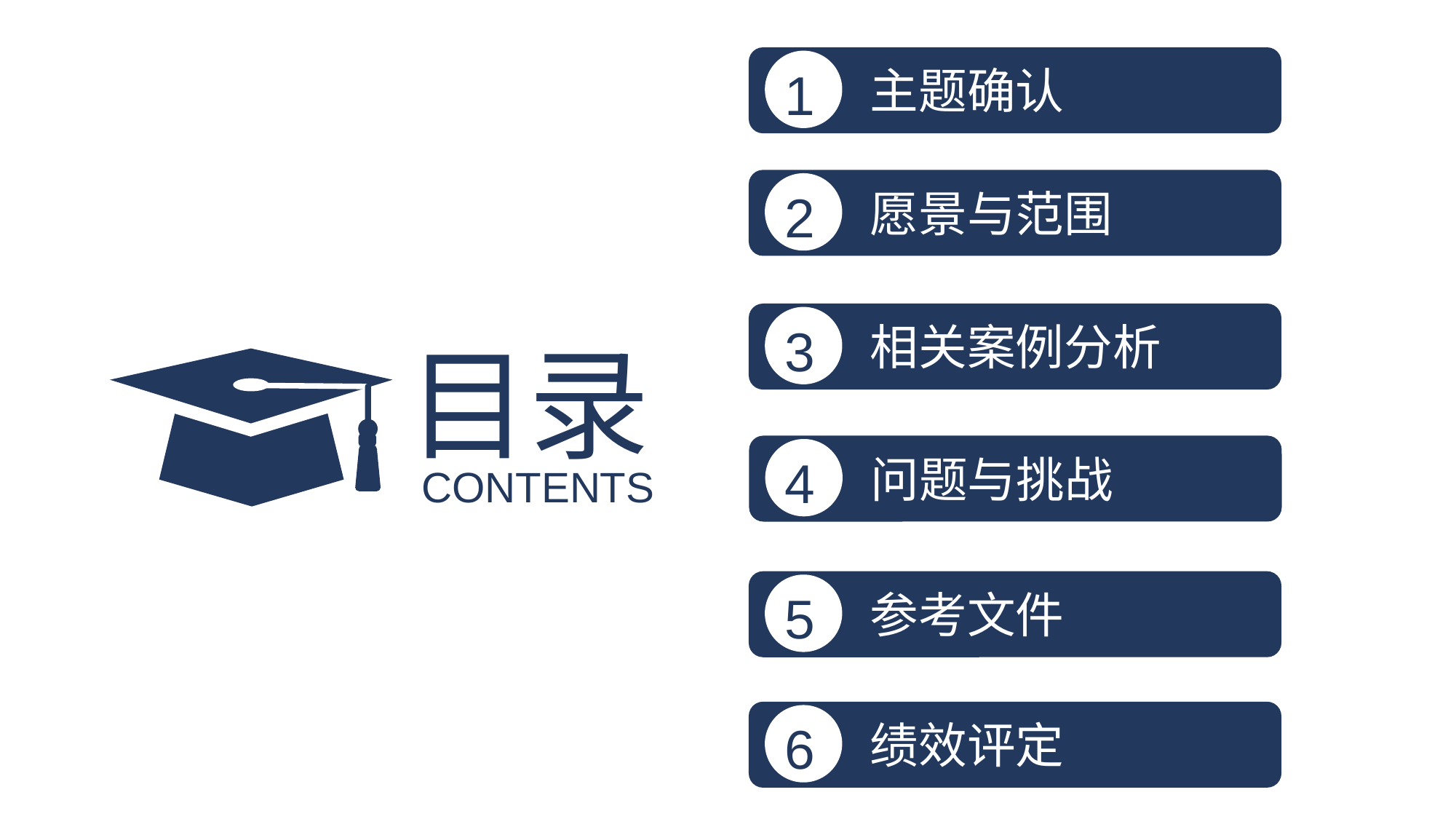

1
主题确认

2
愿景与范围

3
相关案例分析
目录

4
问题与挑战
CONTENTS

5
参考文件

6
绩效评定